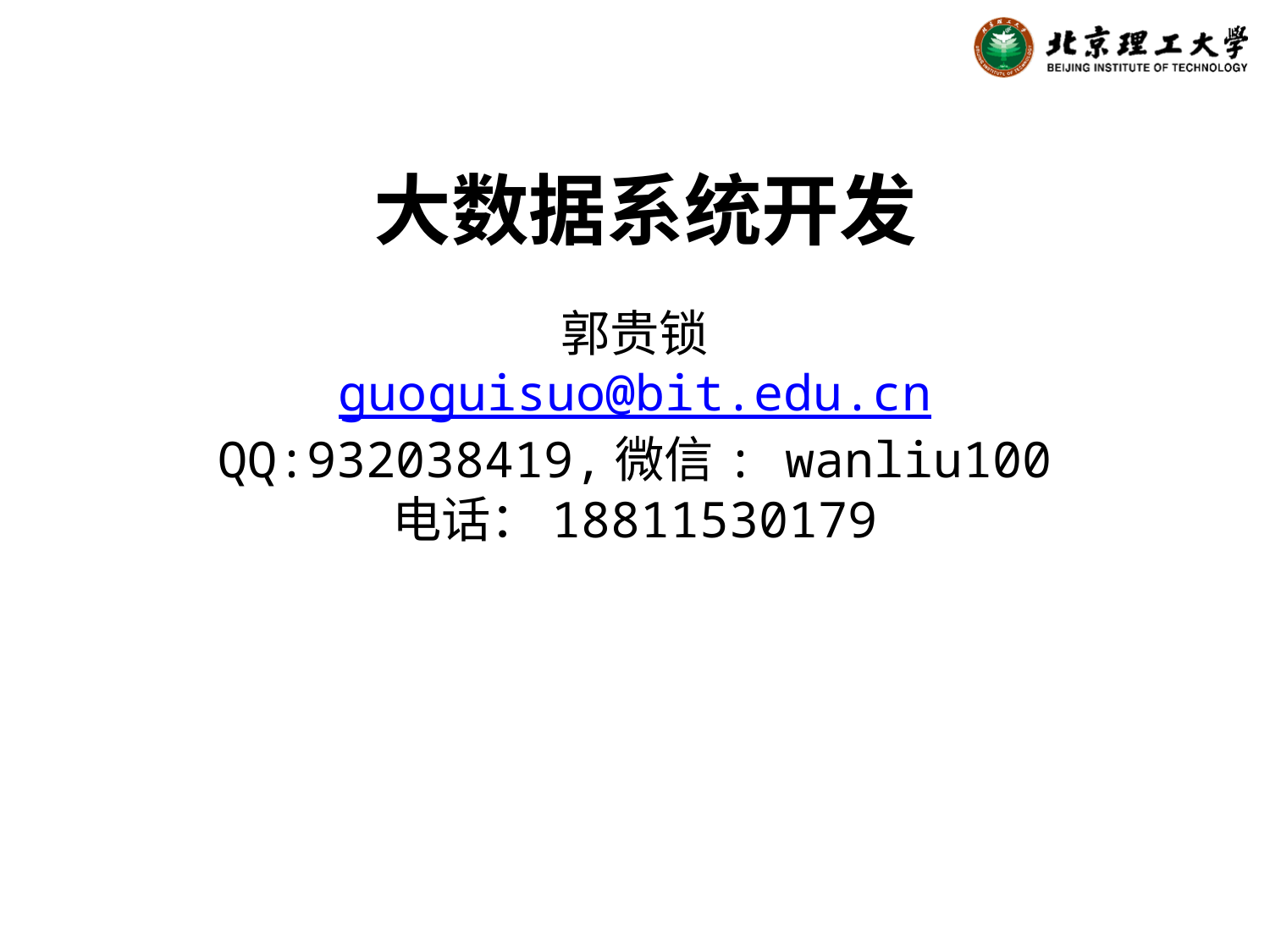

# 大数据系统开发
郭贵锁
guoguisuo@bit.edu.cn
QQ:932038419,微信: wanliu100
电话：18811530179